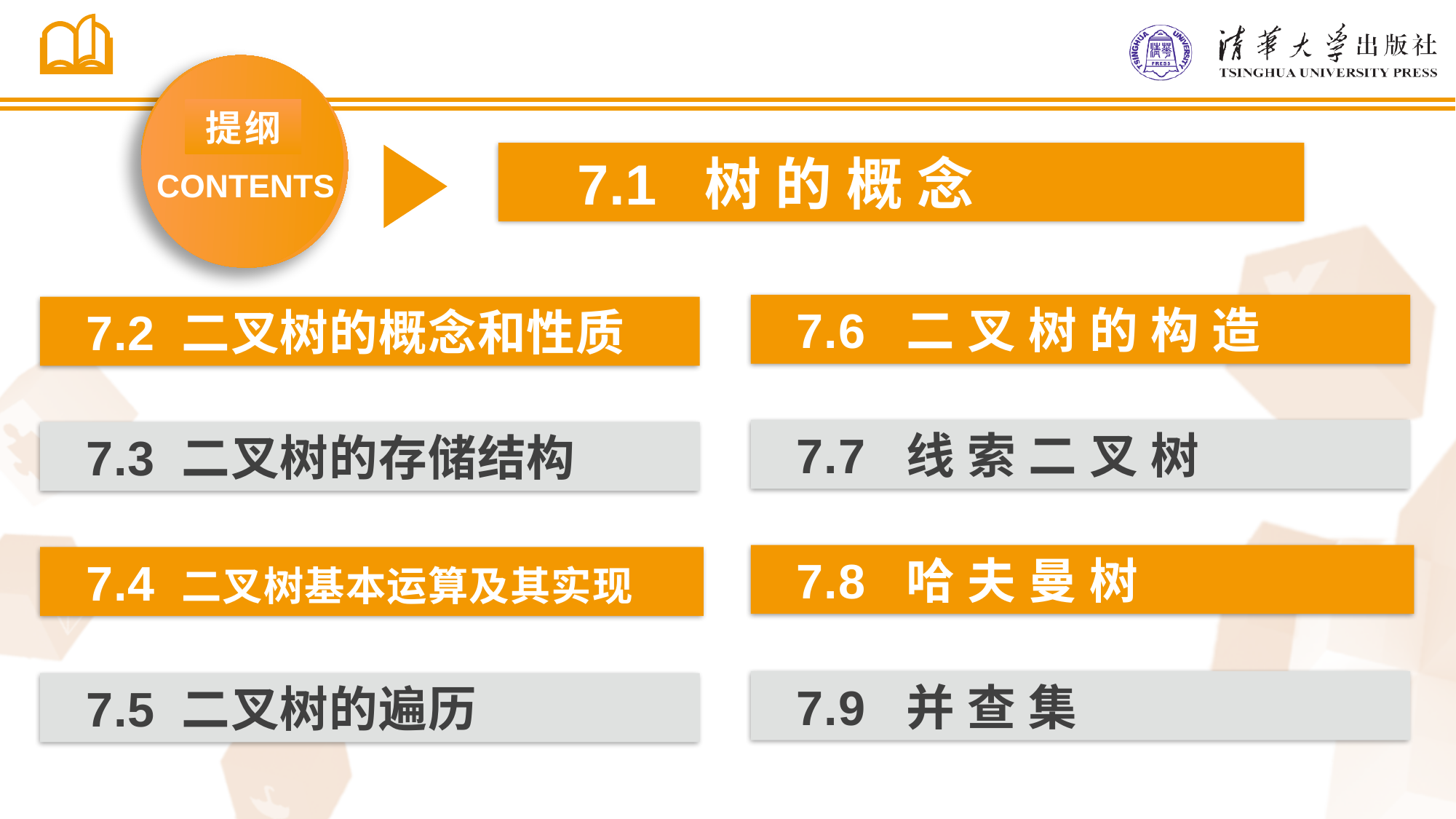

提纲
CONTENTS
  7.1  树 的 概 念

7.6  二 叉 树 的 构 造
7.7  线 索 二 叉 树
7.8  哈 夫 曼 树
7.9  并 查 集
7.2 二叉树的概念和性质
7.3 二叉树的存储结构
7.4 二叉树基本运算及其实现
7.5 二叉树的遍历